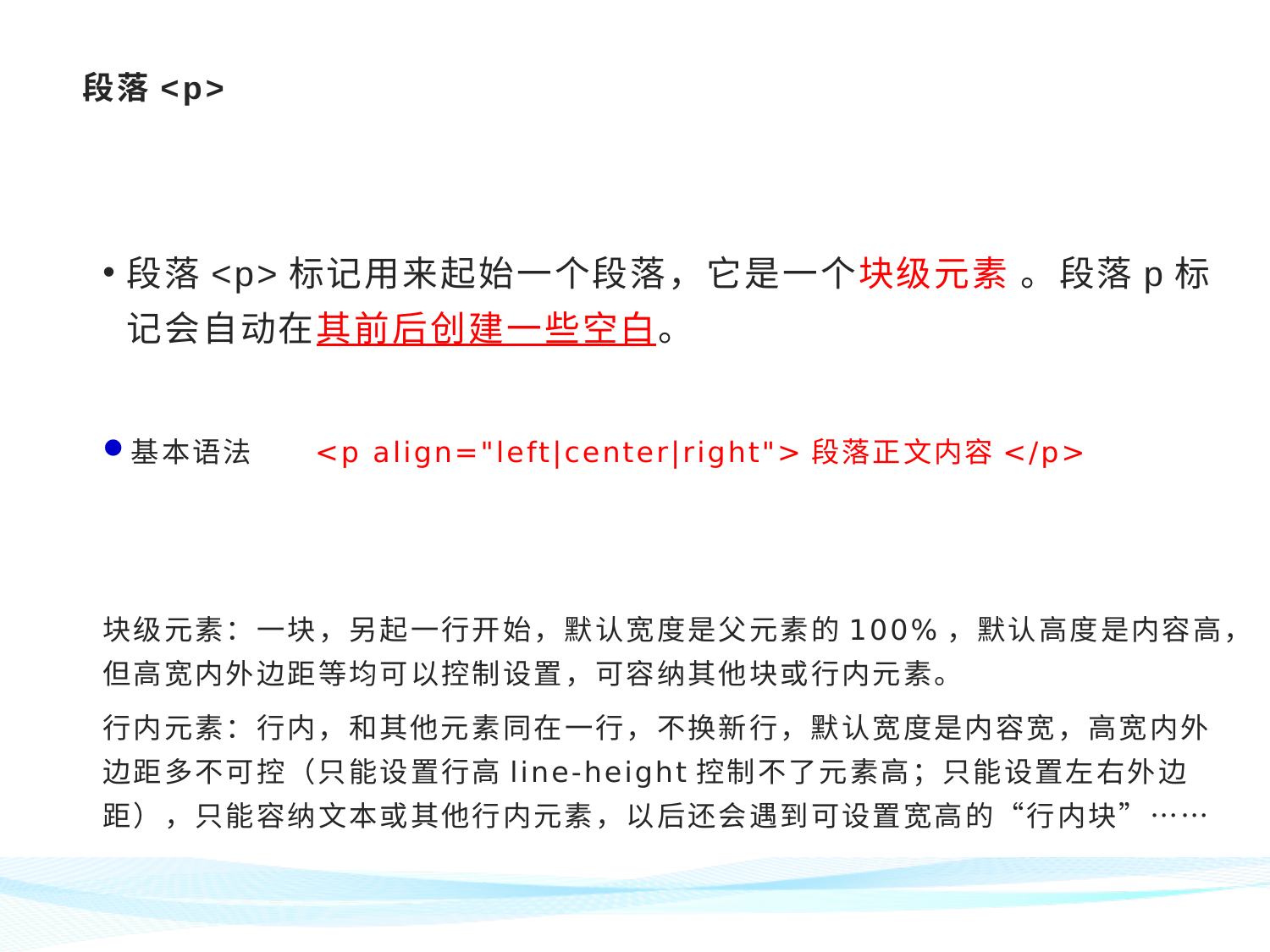

# 段落<p>
段落<p>标记用来起始一个段落，它是一个块级元素 。段落p标记会自动在其前后创建一些空白。

基本语法      <p align="left|center|right">段落正文内容</p>

块级元素：一块，另起一行开始，默认宽度是父元素的100%，默认高度是内容高，但高宽内外边距等均可以控制设置，可容纳其他块或行内元素。
行内元素：行内，和其他元素同在一行，不换新行，默认宽度是内容宽，高宽内外边距多不可控（只能设置行高line-height控制不了元素高；只能设置左右外边距），只能容纳文本或其他行内元素，以后还会遇到可设置宽高的“行内块”……